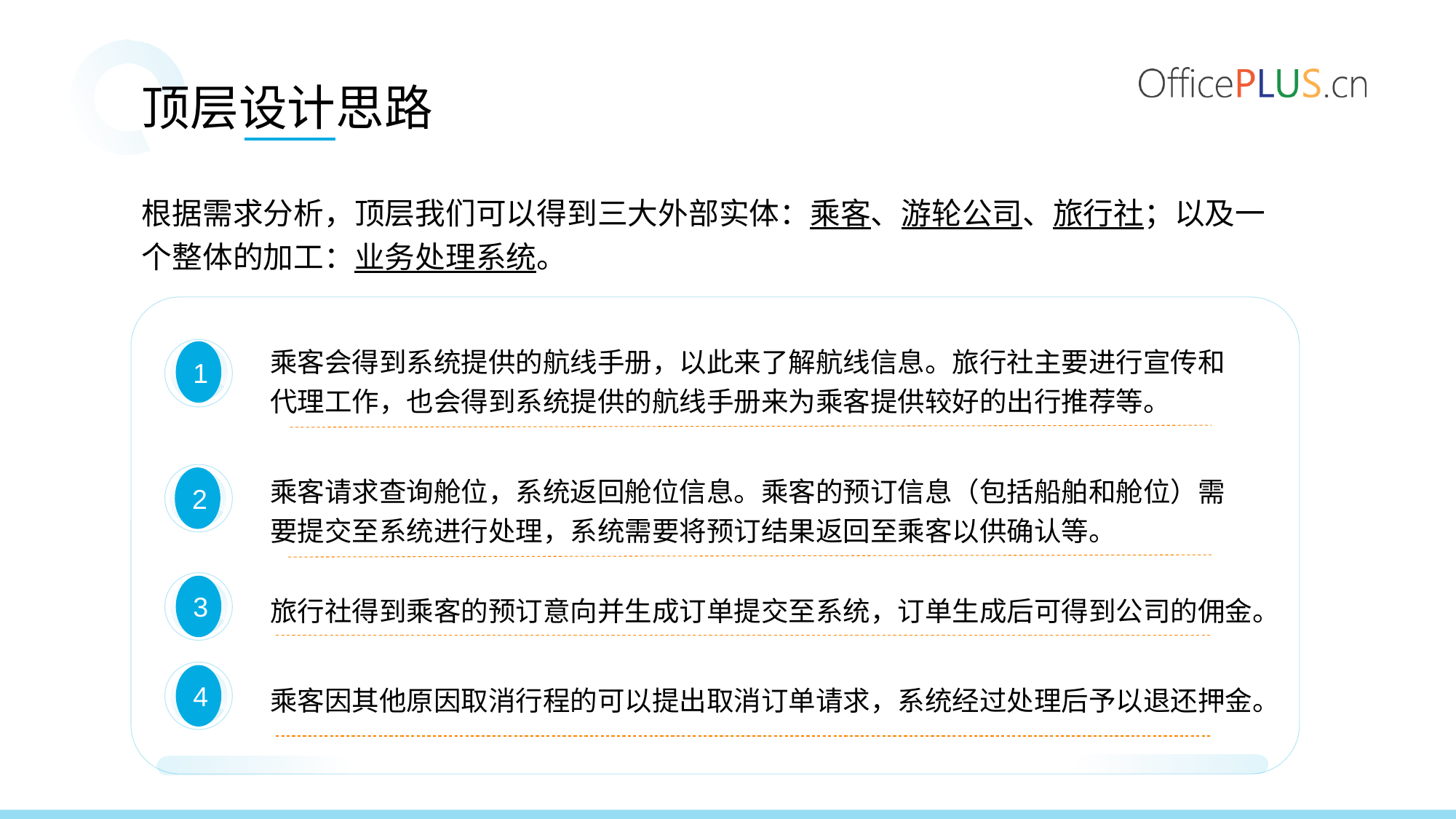

顶层设计思路
根据需求分析，顶层我们可以得到三大外部实体：乘客、游轮公司、旅行社；以及一个整体的加工：业务处理系统。

乘客会得到系统提供的航线手册，以此来了解航线信息。旅行社主要进行宣传和代理工作，也会得到系统提供的航线手册来为乘客提供较好的出行推荐等。

1

乘客请求查询舱位，系统返回舱位信息。乘客的预订信息（包括船舶和舱位）需要提交至系统进行处理，系统需要将预订结果返回至乘客以供确认等。
2

3

旅行社得到乘客的预订意向并生成订单提交至系统，订单生成后可得到公司的佣金。

4

乘客因其他原因取消行程的可以提出取消订单请求，系统经过处理后予以退还押金。